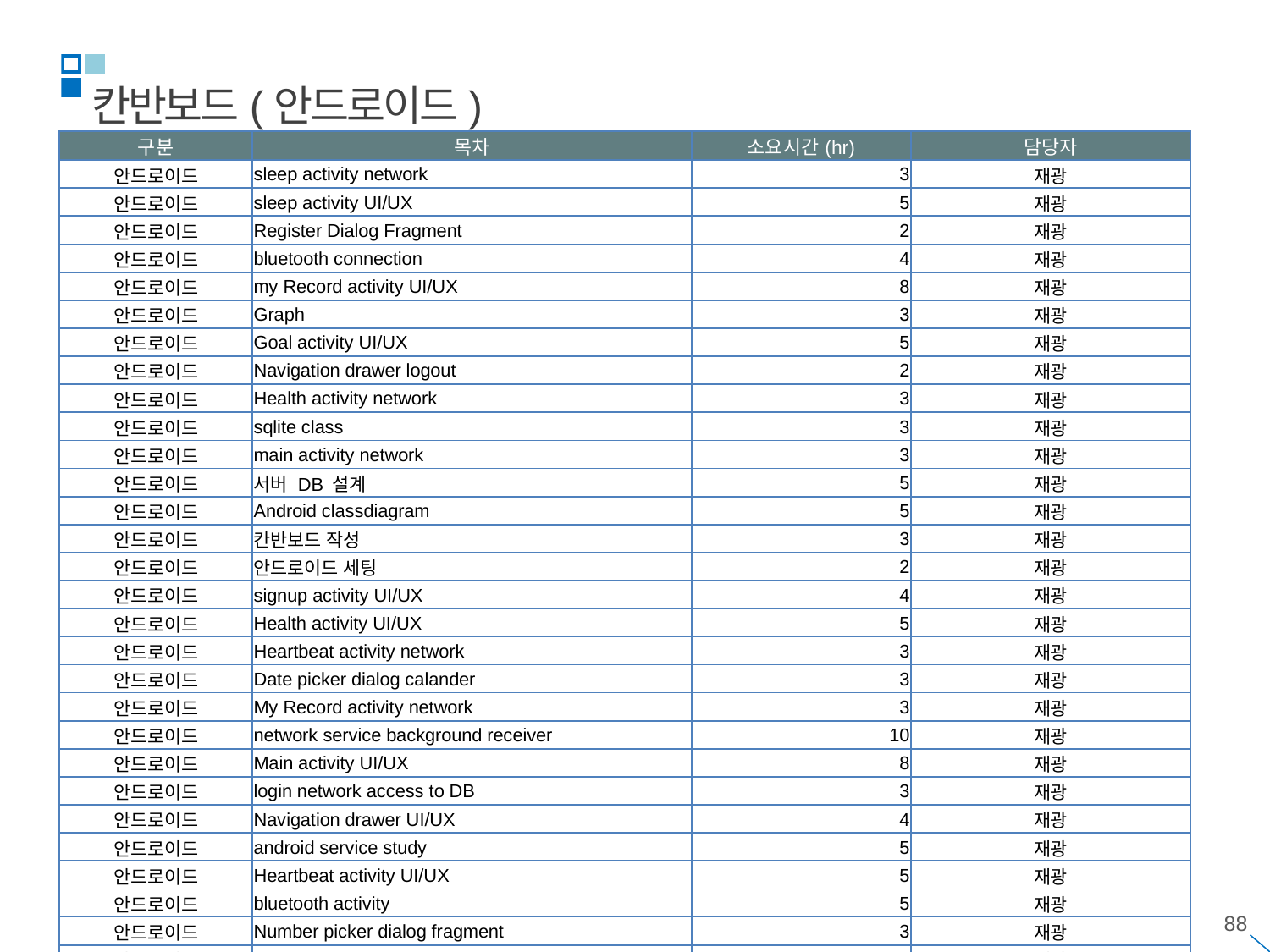

칸반보드(안드로이드)
| 구분 | 목차 | 소요시간(hr) | 담당자 |
| --- | --- | --- | --- |
| 안드로이드 | sleep activity network | 3 | 재광 |
| 안드로이드 | sleep activity UI/UX | 5 | 재광 |
| 안드로이드 | Register Dialog Fragment | 2 | 재광 |
| 안드로이드 | bluetooth connection | 4 | 재광 |
| 안드로이드 | my Record activity UI/UX | 8 | 재광 |
| 안드로이드 | Graph | 3 | 재광 |
| 안드로이드 | Goal activity UI/UX | 5 | 재광 |
| 안드로이드 | Navigation drawer logout | 2 | 재광 |
| 안드로이드 | Health activity network | 3 | 재광 |
| 안드로이드 | sqlite class | 3 | 재광 |
| 안드로이드 | main activity network | 3 | 재광 |
| 안드로이드 | 서버 DB 설계 | 5 | 재광 |
| 안드로이드 | Android classdiagram | 5 | 재광 |
| 안드로이드 | 칸반보드 작성 | 3 | 재광 |
| 안드로이드 | 안드로이드 세팅 | 2 | 재광 |
| 안드로이드 | signup activity UI/UX | 4 | 재광 |
| 안드로이드 | Health activity UI/UX | 5 | 재광 |
| 안드로이드 | Heartbeat activity network | 3 | 재광 |
| 안드로이드 | Date picker dialog calander | 3 | 재광 |
| 안드로이드 | My Record activity network | 3 | 재광 |
| 안드로이드 | network service background receiver | 10 | 재광 |
| 안드로이드 | Main activity UI/UX | 8 | 재광 |
| 안드로이드 | login network access to DB | 3 | 재광 |
| 안드로이드 | Navigation drawer UI/UX | 4 | 재광 |
| 안드로이드 | android service study | 5 | 재광 |
| 안드로이드 | Heartbeat activity UI/UX | 5 | 재광 |
| 안드로이드 | bluetooth activity | 5 | 재광 |
| 안드로이드 | Number picker dialog fragment | 3 | 재광 |
| 안드로이드 | android broadcast receive study | 5 | 재광 |
| 안드로이드 | after signup user info store in th DB | 3 | 재광 |
| 안드로이드 | run activity UI/UX | 5 | 재광 |
| 전체 | 최종 데이터 통신 테스트 | 2 | 재광,태용,은아 |